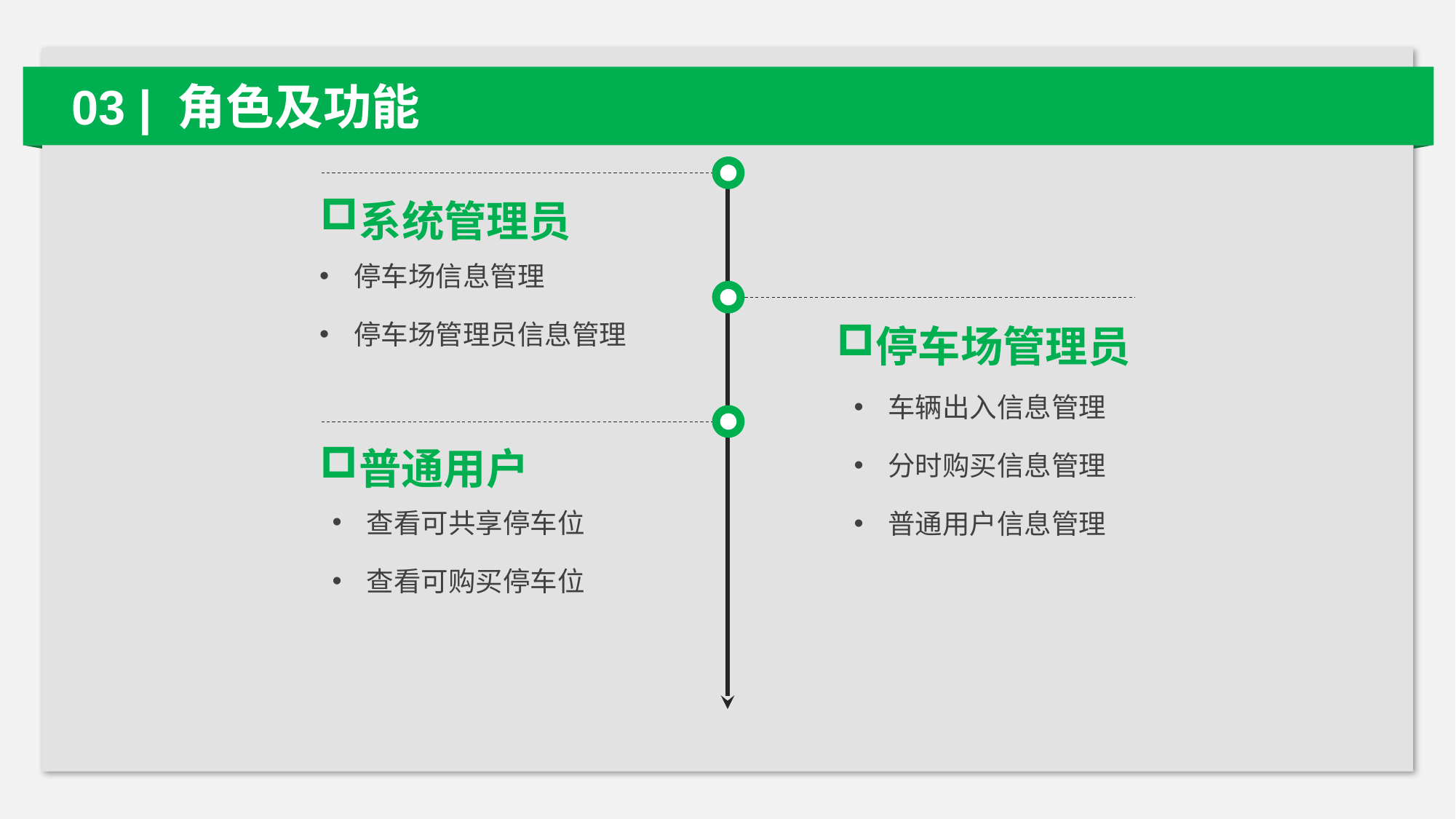

03 | 角色及功能

系统管理员
停车场信息管理
停车场管理员信息管理

停车场管理员
车辆出入信息管理
分时购买信息管理
普通用户信息管理

普通用户
查看可共享停车位
查看可购买停车位